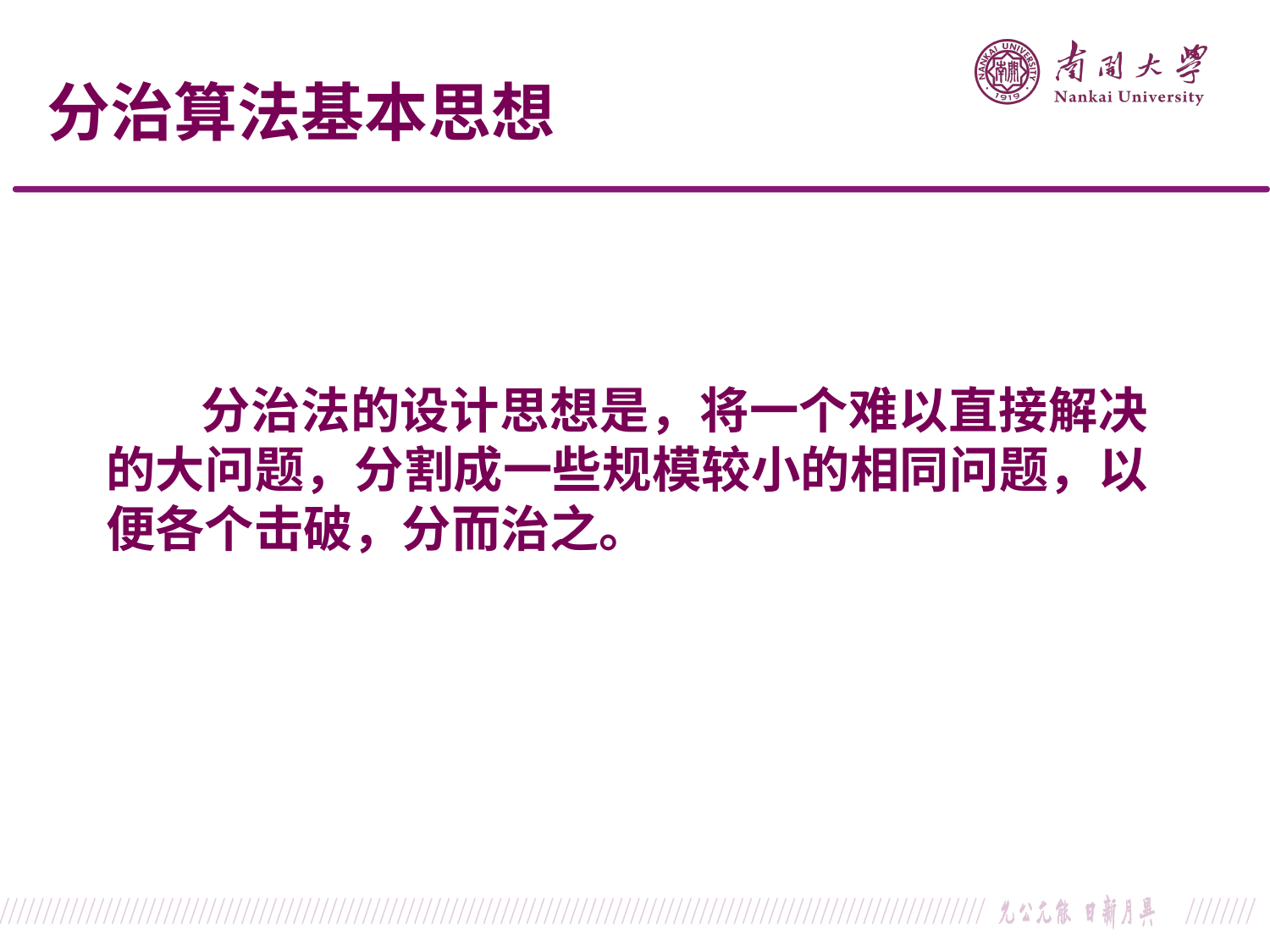

分治算法基本思想
       分治法的设计思想是，将一个难以直接解决的大问题，分割成一些规模较小的相同问题，以便各个击破，分而治之。